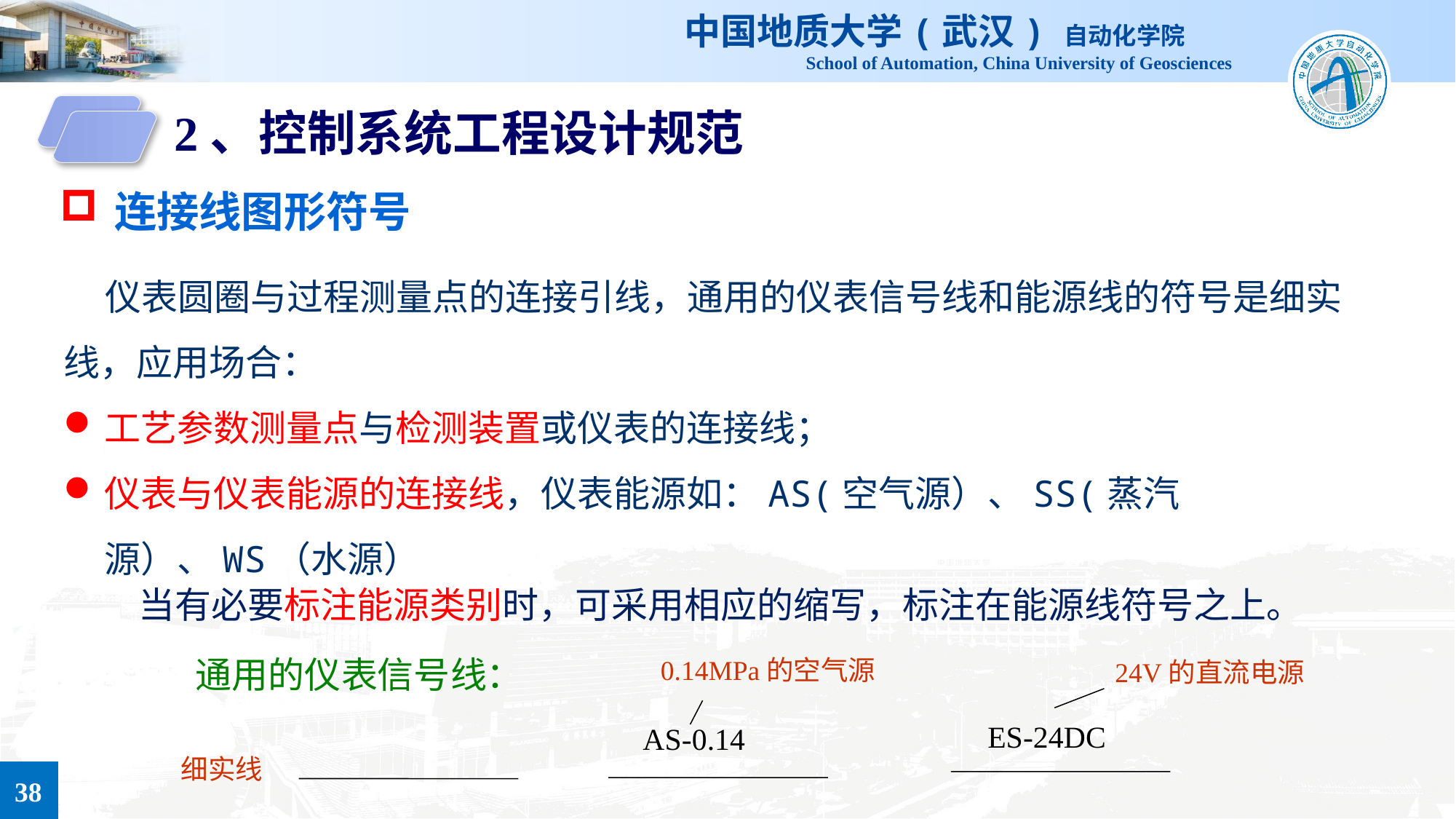

2、控制系统工程设计规范
连接线图形符号
    仪表圆圈与过程测量点的连接引线，通用的仪表信号线和能源线的符号是细实线，应用场合：
工艺参数测量点与检测装置或仪表的连接线；
仪表与仪表能源的连接线，仪表能源如：AS(空气源）、SS(蒸汽源）、WS（水源）
 当有必要标注能源类别时，可采用相应的缩写，标注在能源线符号之上。
通用的仪表信号线：
0.14MPa的空气源

AS-0.14

24V的直流电源

ES-24DC

细实线

38